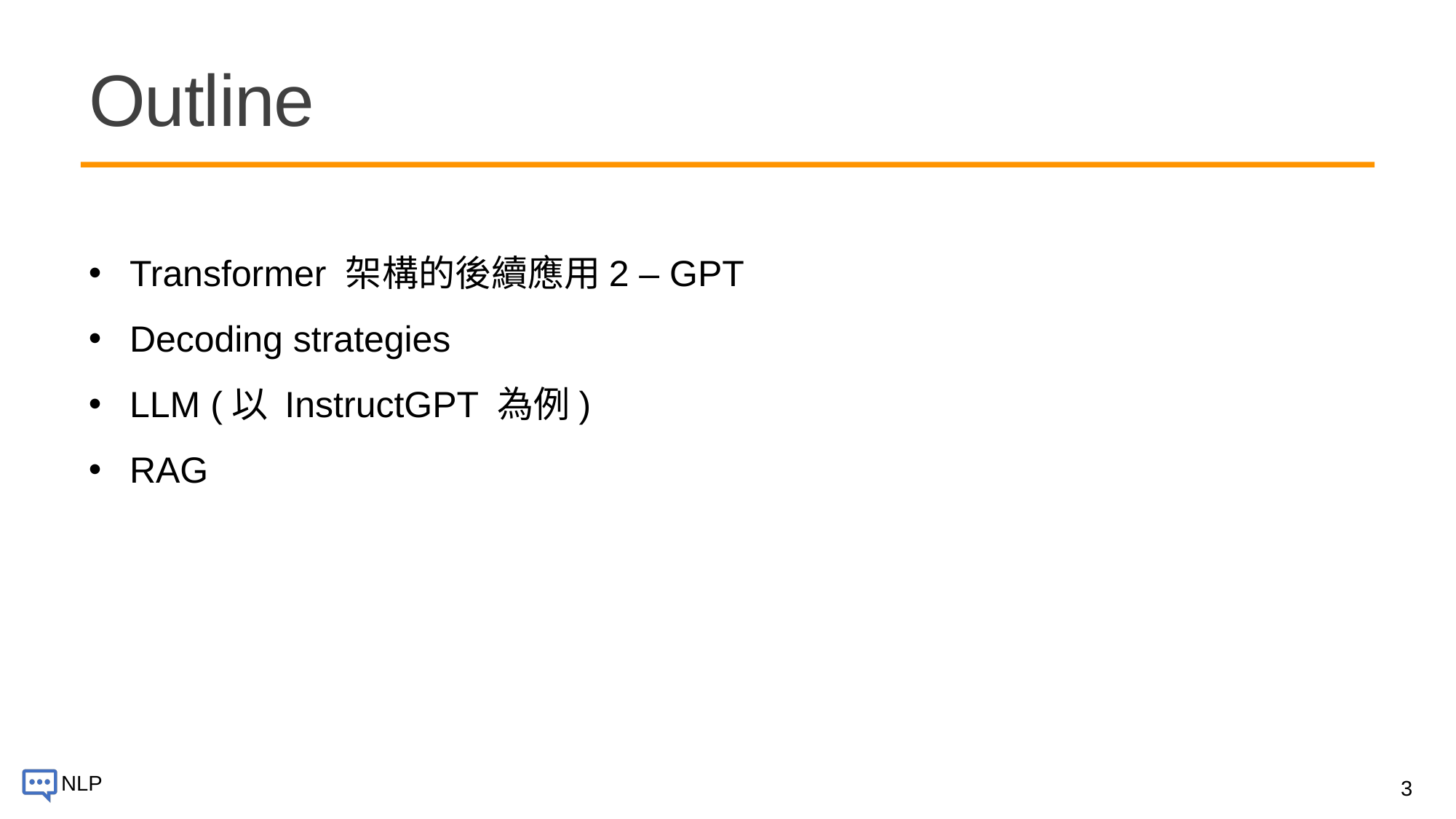

# Outline
Transformer 架構的後續應用2 – GPT
Decoding strategies
LLM (以 InstructGPT 為例)
RAG
3